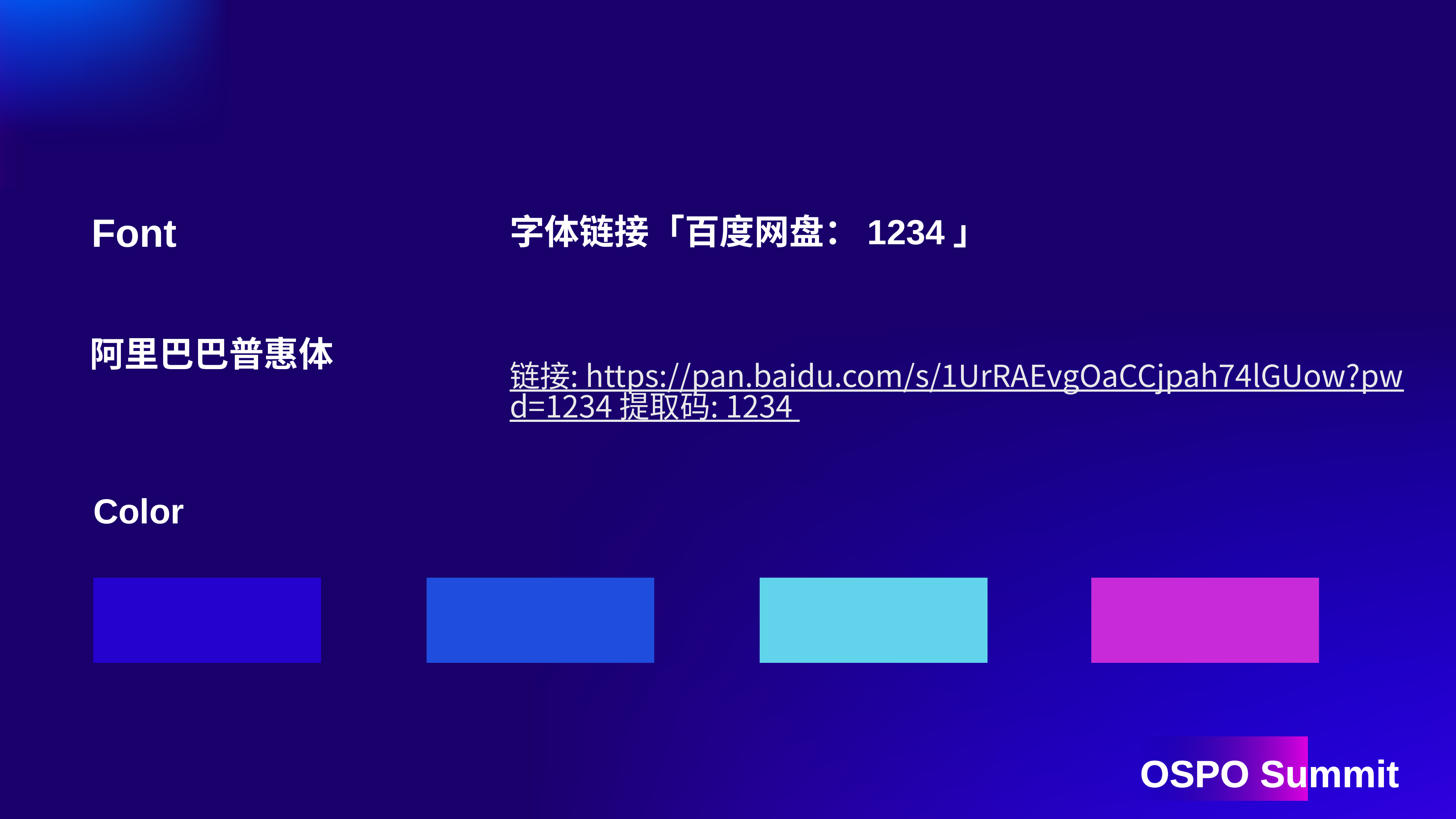

Font
字体链接
「百度网盘：1234」
链接: https://pan.baidu.com/s/1UrRAEvgOaCCjpah74lGUow?pwd=1234 提取码: 1234
阿里巴巴普惠体
Color